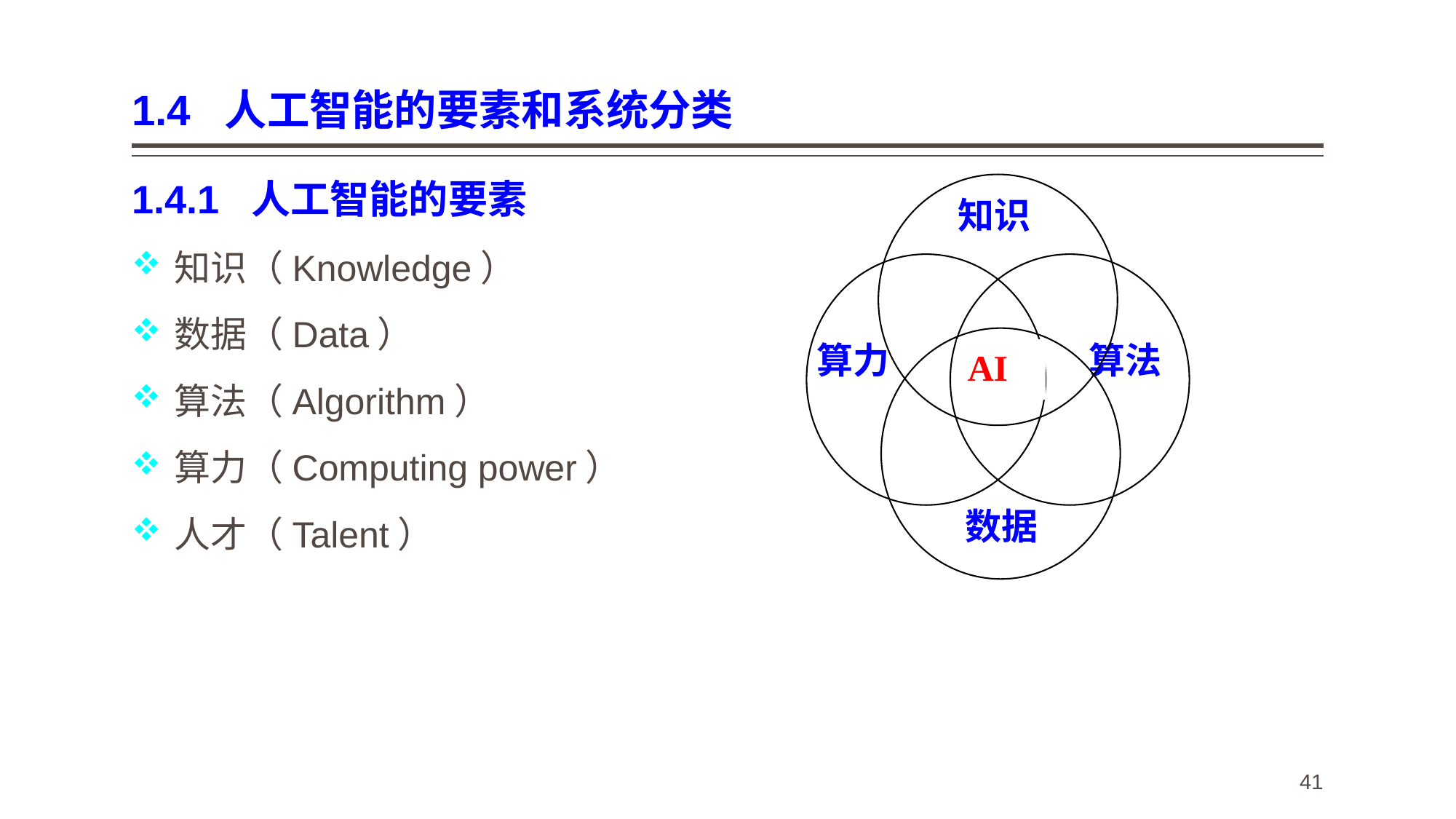

# 1.4  人工智能的要素和系统分类
1.4.1  人工智能的要素
知识（Knowledge）
数据（Data）
算法（Algorithm）
算力（Computing power）
人才（Talent）

AI
算力

知识
数据
算法
41